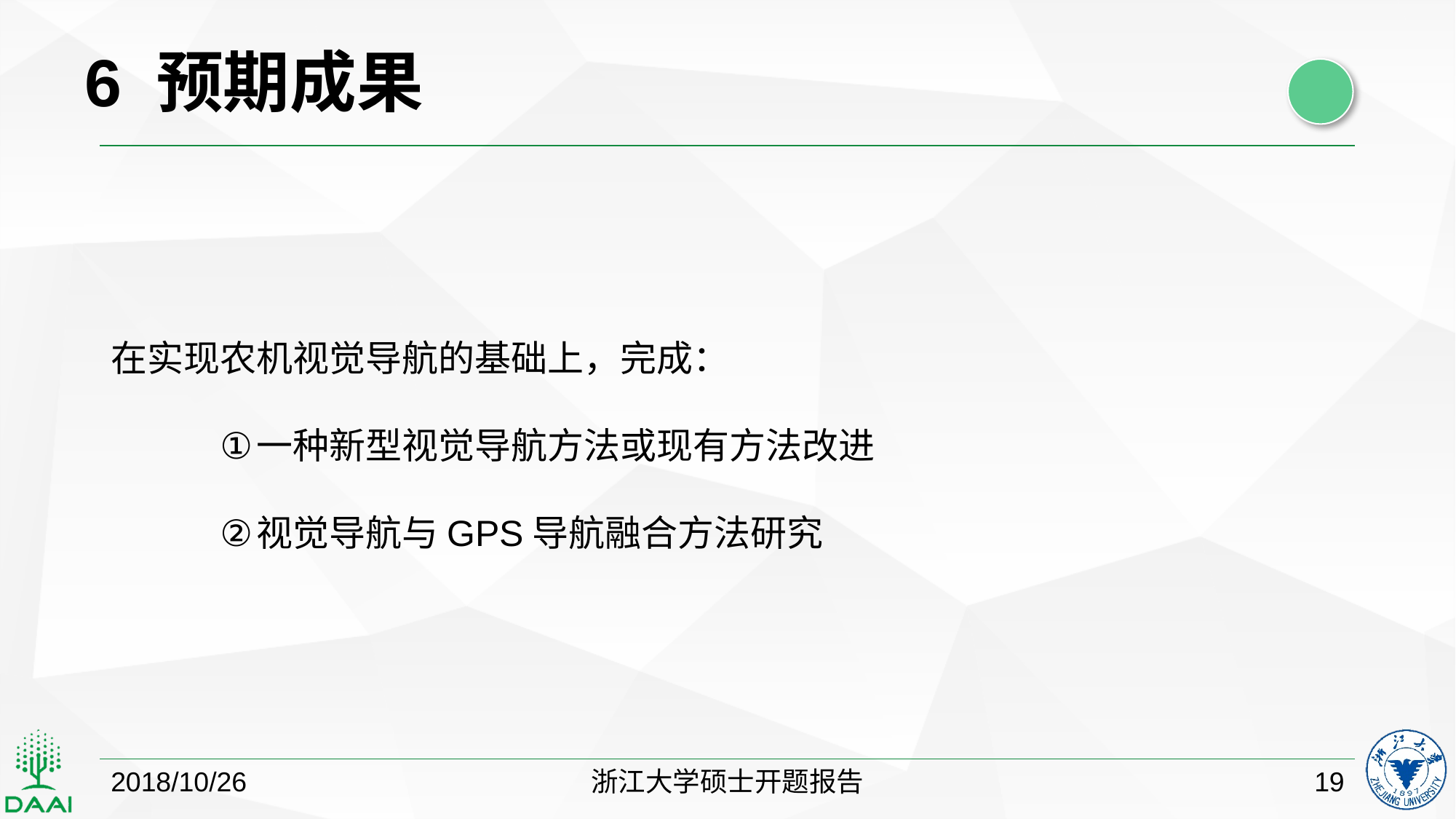

6 预期成果

在实现农机视觉导航的基础上，完成：
一种新型视觉导航方法或现有方法改进
视觉导航与GPS导航融合方法研究
2018/10/26
浙江大学硕士开题报告
19